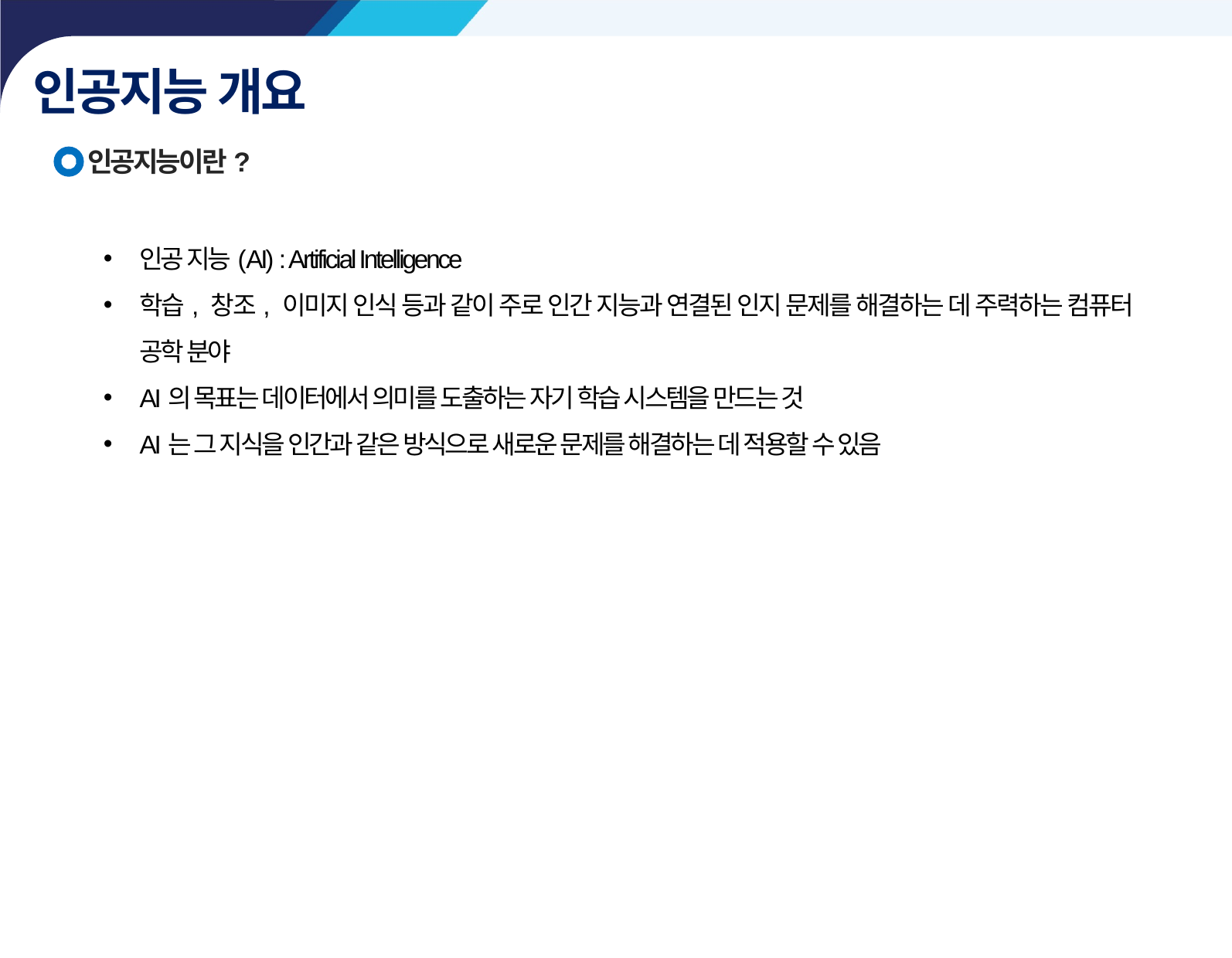

인공지능 개요
인공지능이란?

인공 지능(AI) : Artificial Intelligence
학습, 창조, 이미지 인식 등과 같이 주로 인간 지능과 연결된 인지 문제를 해결하는 데 주력하는 컴퓨터 공학 분야
AI의 목표는 데이터에서 의미를 도출하는 자기 학습 시스템을 만드는 것
AI는 그 지식을 인간과 같은 방식으로 새로운 문제를 해결하는 데 적용할 수 있음